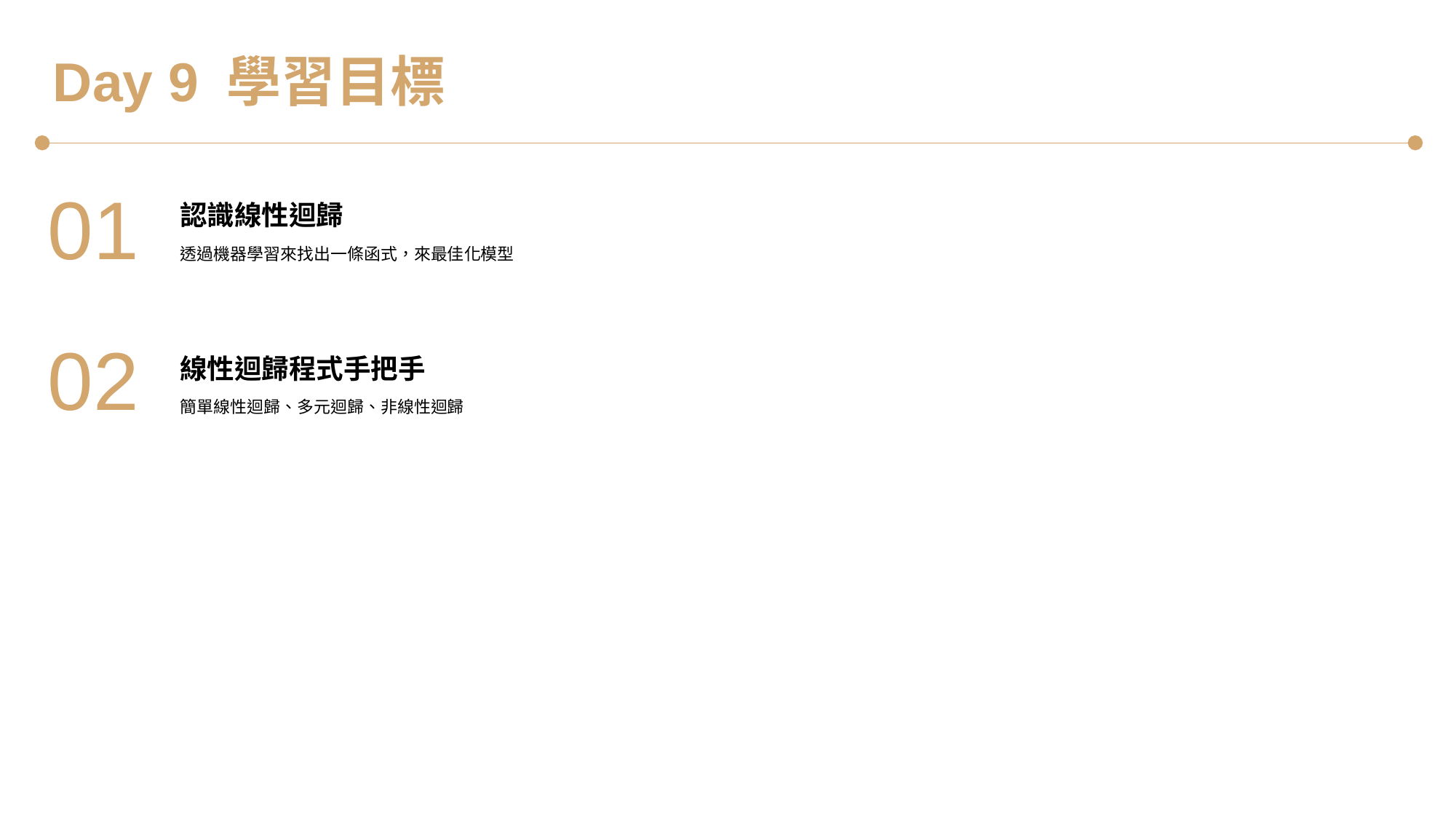

Day 9 學習目標
01
認識線性迴歸
透過機器學習來找出一條函式，來最佳化模型
02
線性迴歸程式手把手
簡單線性迴歸、多元迴歸、非線性迴歸